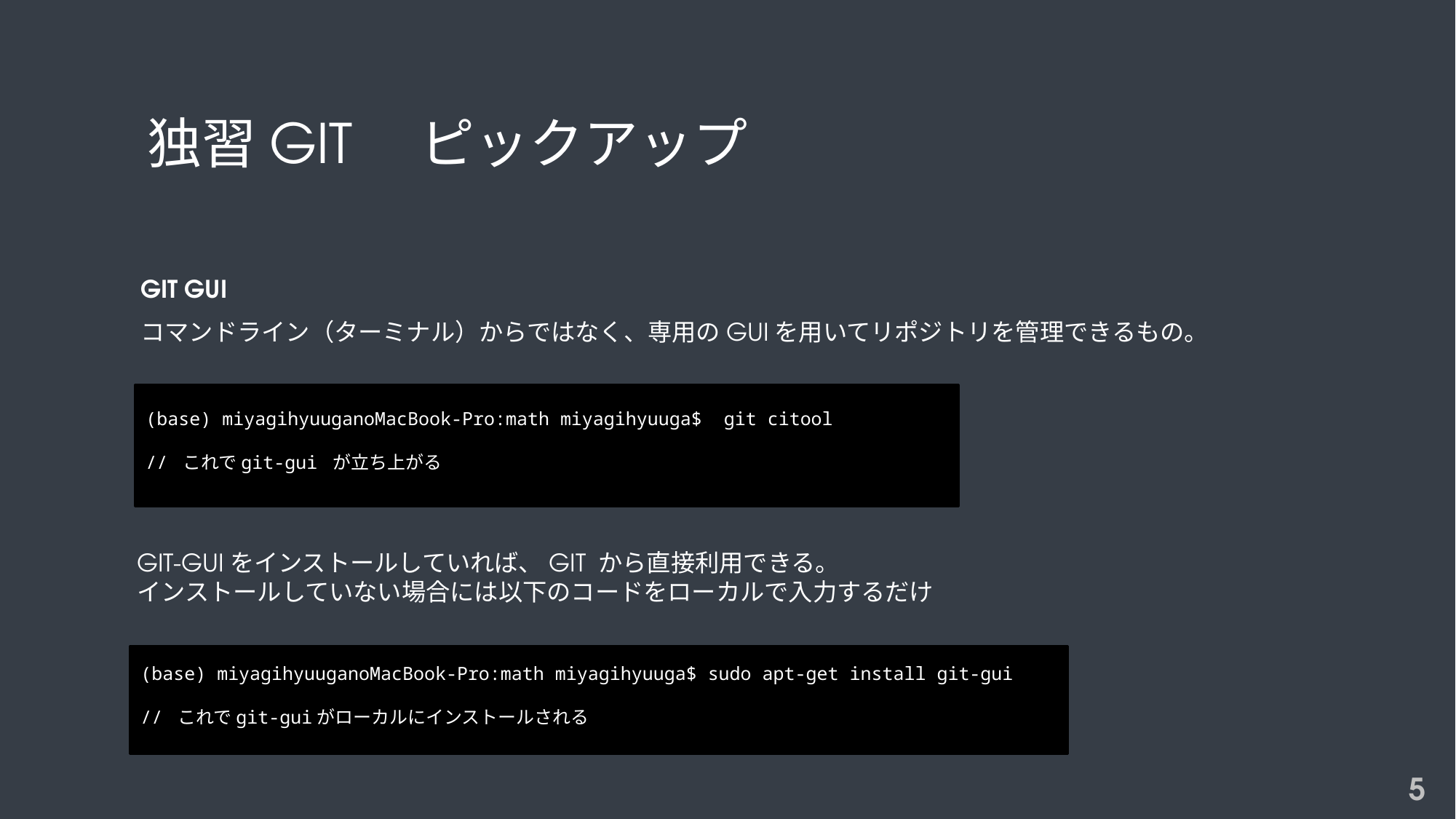

GIT GUI
コマンドライン（ターミナル）からではなく、専用のGUIを用いてリポジトリを管理できるもの。

# 独習GIT　ピックアップ

(base) miyagihyuuganoMacBook-Pro:math miyagihyuuga$  git citool

// これでgit-gui が立ち上がる

GIT-GUIをインストールしていれば、GIT から直接利用できる。
インストールしていない場合には以下のコードをローカルで入力するだけ

(base) miyagihyuuganoMacBook-Pro:math miyagihyuuga$ sudo apt-get install git-gui

// これでgit-guiがローカルにインストールされる

5